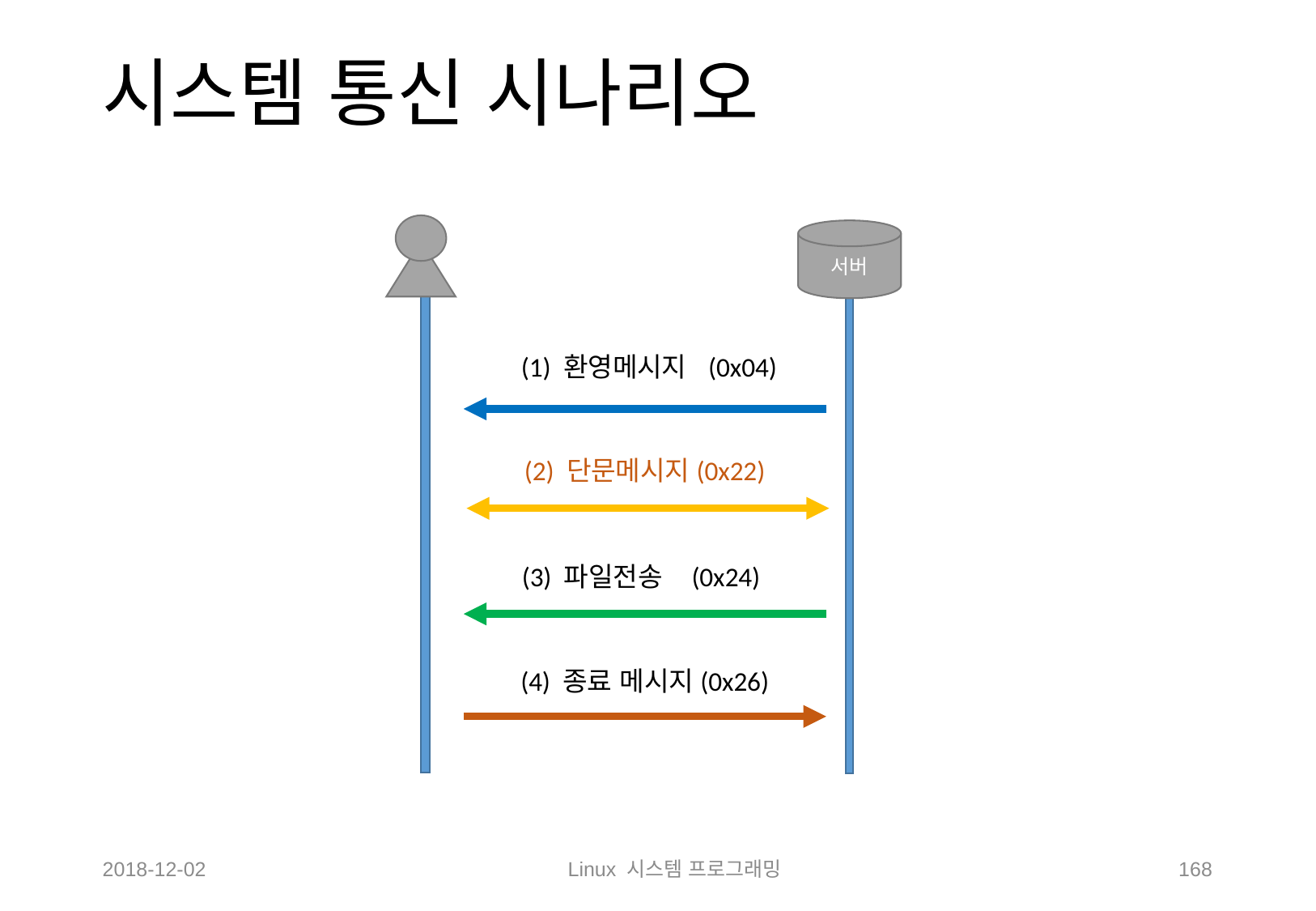

# 시스템 통신 시나리오

서버

(1) 환영메시지  (0x04)
(2) 단문메시지(0x22)
(3) 파일전송   (0x24)
(4) 종료 메시지(0x26)
2018-12-02
Linux 시스템 프로그래밍
168